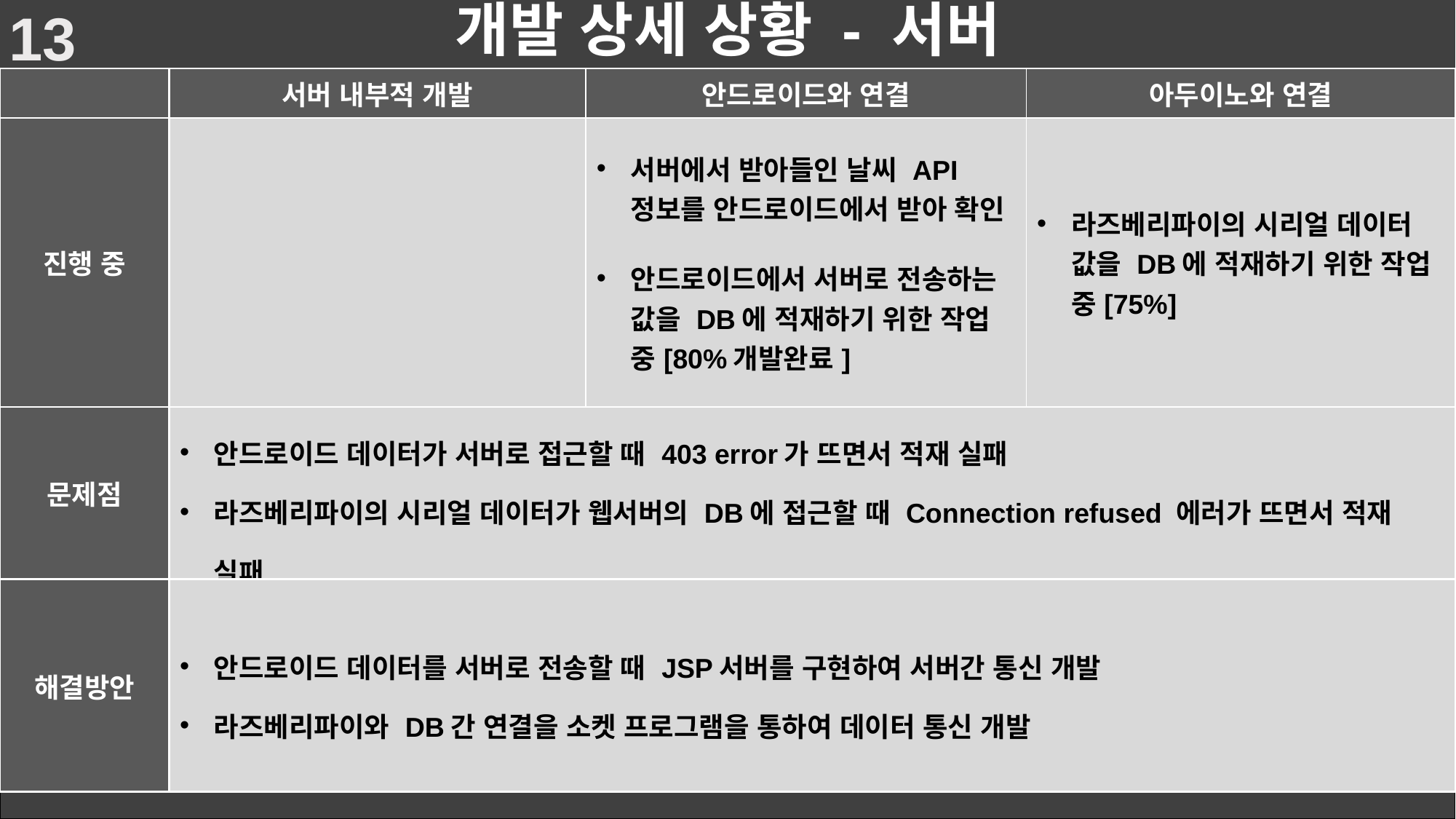

13
# 개발 상세 상황 - 서버

|  | 서버 내부적 개발 | 안드로이드와 연결 | 아두이노와 연결 |
| --- | --- | --- | --- |
| 진행 중 |  | 서버에서 받아들인 날씨 API 정보를 안드로이드에서 받아 확인 안드로이드에서 서버로 전송하는 값을 DB에 적재하기 위한 작업 중[80%개발완료] | 라즈베리파이의 시리얼 데이터 값을 DB에 적재하기 위한 작업 중[75%] |
| 문제점 | 안드로이드 데이터가 서버로 접근할 때 403 error가 뜨면서 적재 실패 라즈베리파이의 시리얼 데이터가 웹서버의 DB에 접근할 때 Connection refused 에러가 뜨면서 적재 실패 |  |  |
| 해결방안 | 안드로이드 데이터를 서버로 전송할 때 JSP서버를 구현하여 서버간 통신 개발 라즈베리파이와 DB간 연결을 소켓 프로그램을 통하여 데이터 통신 개발 |  |  |